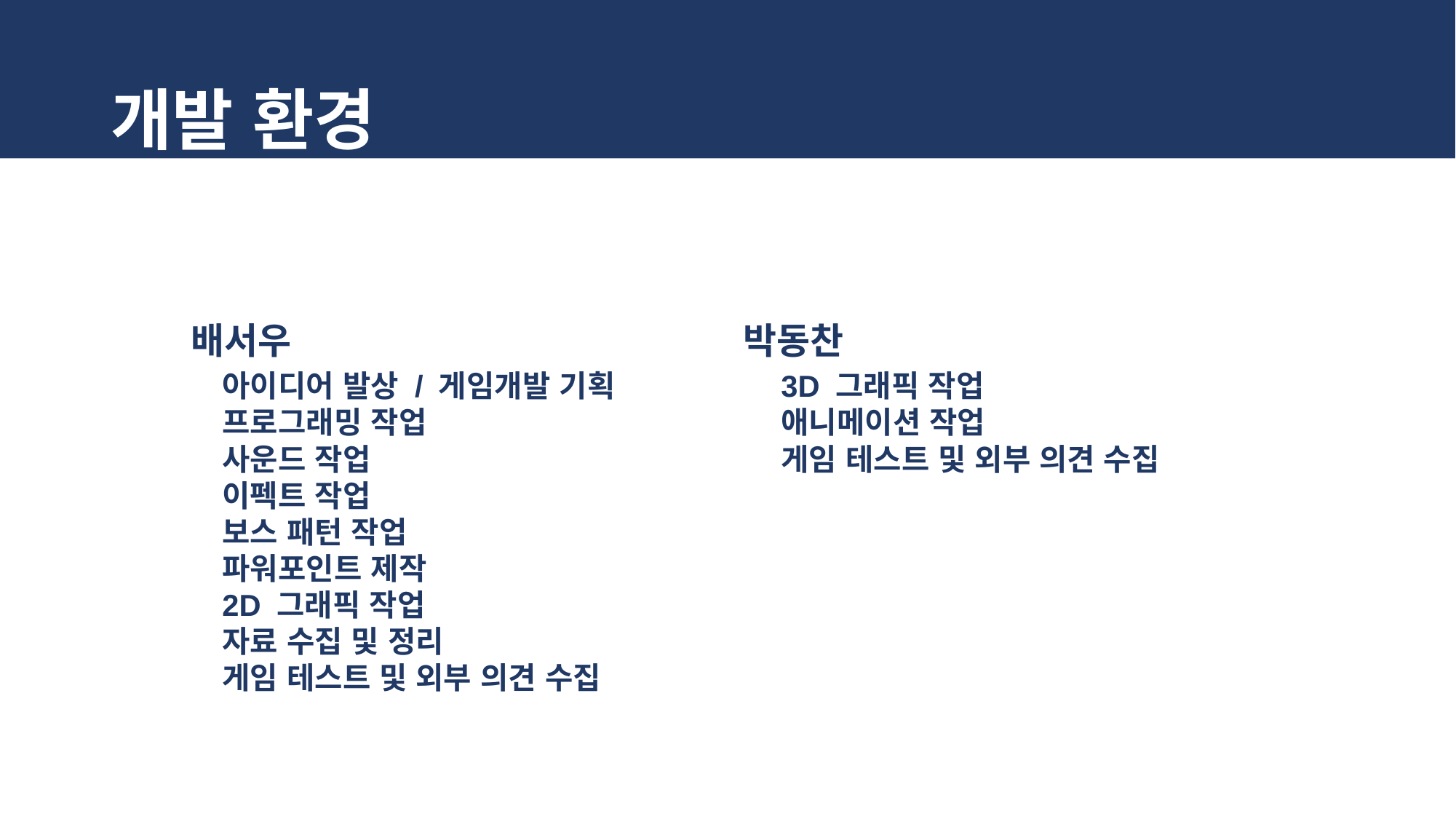

# 개발 환경
배서우
아이디어 발상 / 게임개발 기획
프로그래밍 작업
사운드 작업
이펙트 작업
보스 패턴 작업
파워포인트 제작
2D 그래픽 작업
자료 수집 및 정리
게임 테스트 및 외부 의견 수집
박동찬
3D 그래픽 작업
애니메이션 작업
게임 테스트 및 외부 의견 수집